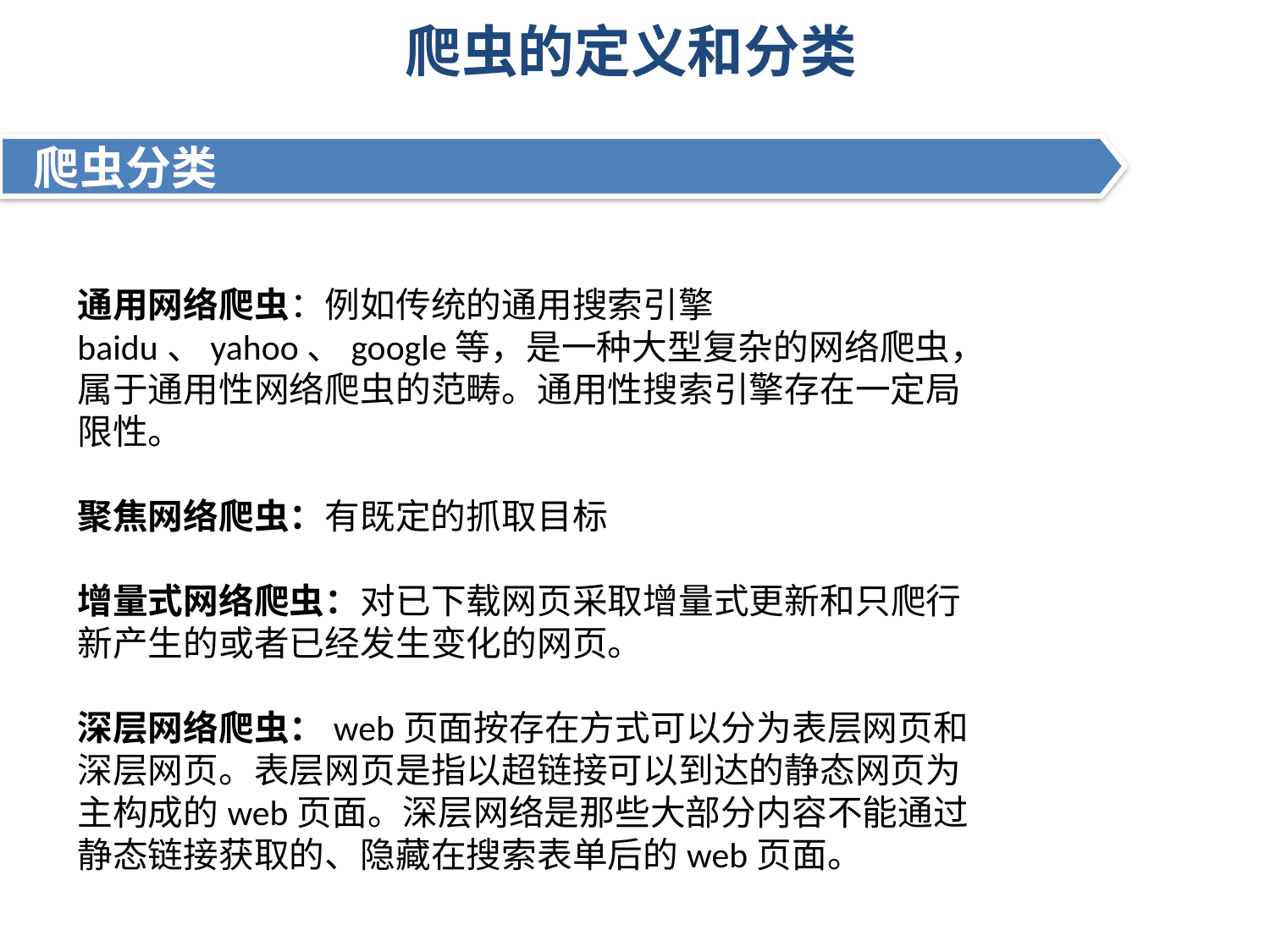

# 爬虫的定义和分类
 爬虫分类
通用网络爬虫：例如传统的通用搜索引擎baidu、yahoo、google等，是一种大型复杂的网络爬虫，属于通用性网络爬虫的范畴。通用性搜索引擎存在一定局限性。

聚焦网络爬虫：有既定的抓取目标

增量式网络爬虫：对已下载网页采取增量式更新和只爬行新产生的或者已经发生变化的网页。

深层网络爬虫：web页面按存在方式可以分为表层网页和深层网页。表层网页是指以超链接可以到达的静态网页为主构成的web页面。深层网络是那些大部分内容不能通过静态链接获取的、隐藏在搜索表单后的web页面。
5